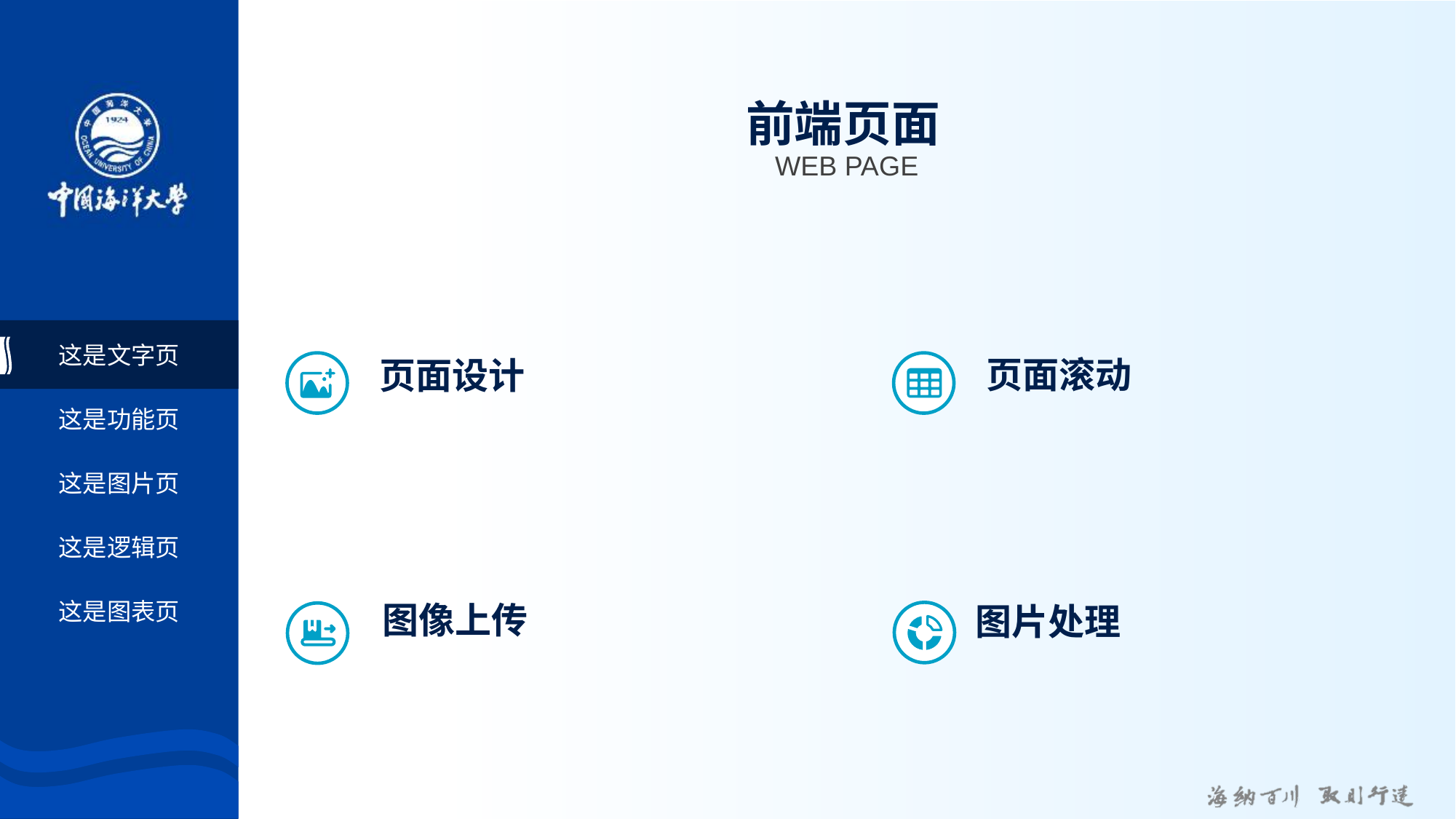

# 前端页面
WEB PAGE

这是文字页

页面滚动
页面设计

这是功能页
这是图片页
这是逻辑页
这是图表页
图像上传
图片处理